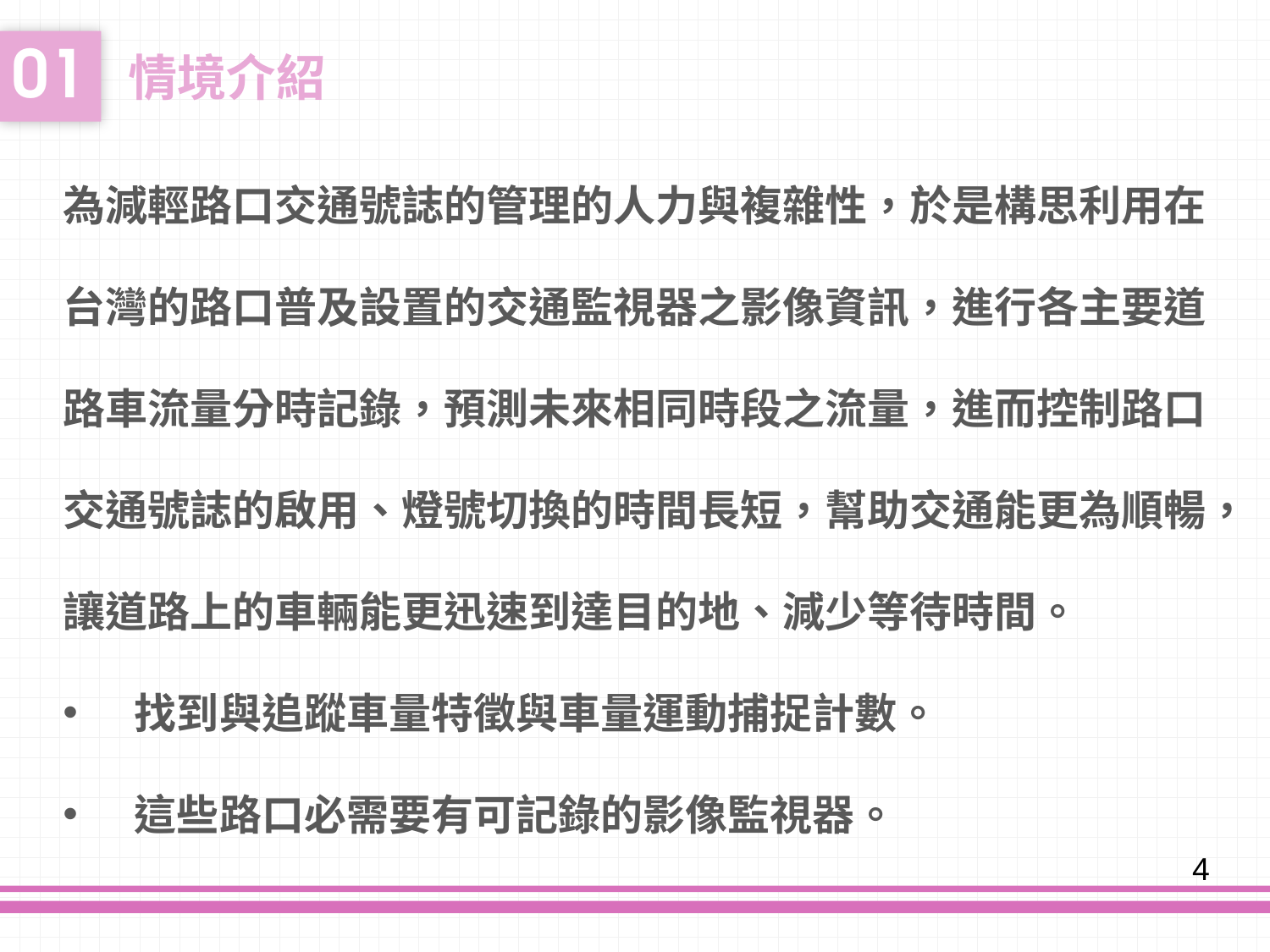

01
情境介紹
為減輕路口交通號誌的管理的人力與複雜性，於是構思利用在台灣的路口普及設置的交通監視器之影像資訊，進行各主要道路車流量分時記錄，預測未來相同時段之流量，進而控制路口交通號誌的啟用、燈號切換的時間長短，幫助交通能更為順暢，讓道路上的車輛能更迅速到達目的地、減少等待時間。
找到與追蹤車量特徵與車量運動捕捉計數。
這些路口必需要有可記錄的影像監視器。